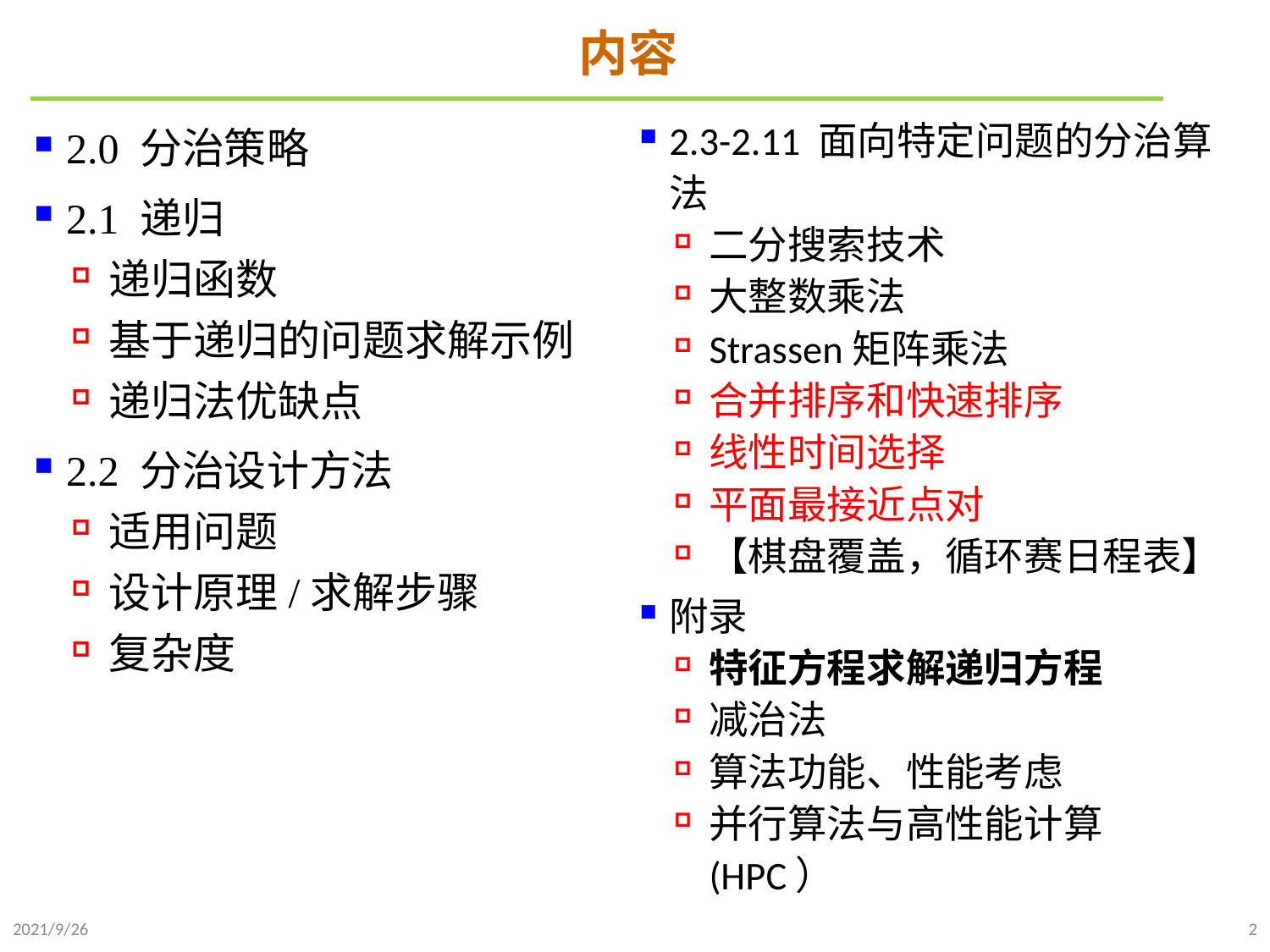

# 内容
2.3-2.11 面向特定问题的分治算法
二分搜索技术
大整数乘法
Strassen矩阵乘法
合并排序和快速排序
线性时间选择
平面最接近点对
【棋盘覆盖，循环赛日程表】
附录
特征方程求解递归方程
减治法
算法功能、性能考虑
并行算法与高性能计算(HPC）

2.0 分治策略
2.1 递归
递归函数
基于递归的问题求解示例
递归法优缺点
2.2 分治设计方法
适用问题
设计原理/求解步骤
复杂度

2021/9/26
2